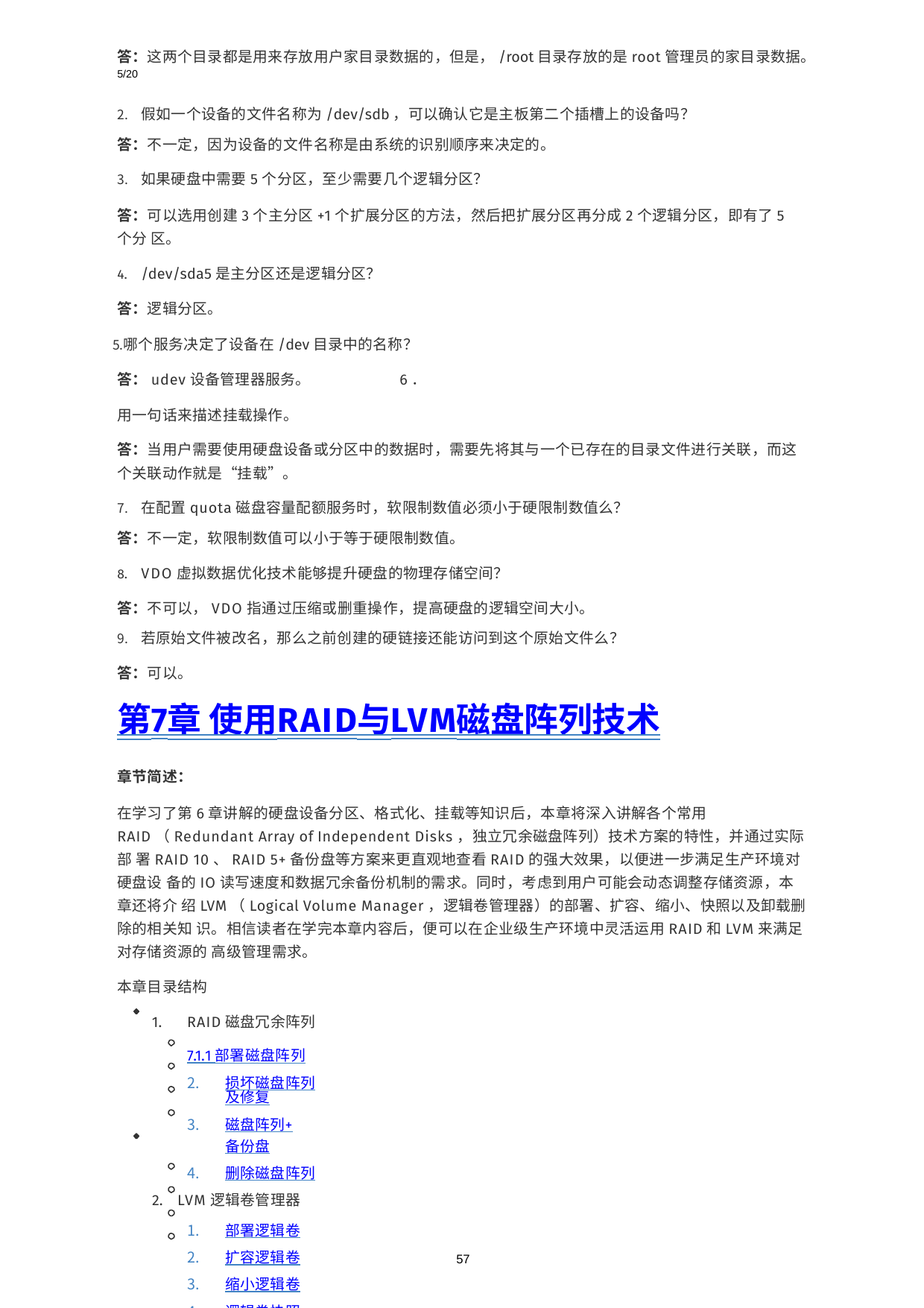

答：这两个目录都是用来存放用户家目录数据的，但是，/root目录存放的是root管理员的家目录数据。5/20
假如一个设备的文件名称为/dev/sdb，可以确认它是主板第二个插槽上的设备吗？

答：不一定，因为设备的文件名称是由系统的识别顺序来决定的。
如果硬盘中需要5个分区，至少需要几个逻辑分区？
答：可以选用创建3个主分区+1个扩展分区的方法，然后把扩展分区再分成2个逻辑分区，即有了5个分 区。
/dev/sda5是主分区还是逻辑分区？
答：逻辑分区。
哪个服务决定了设备在/dev目录中的名称？ 答：udev设备管理器服务。                      6．用一句话来描述挂载操作。
答：当用户需要使用硬盘设备或分区中的数据时，需要先将其与一个已存在的目录文件进行关联，而这 个关联动作就是“挂载”。
在配置quota磁盘容量配额服务时，软限制数值必须小于硬限制数值么？

答：不一定，软限制数值可以小于等于硬限制数值。
VDO虚拟数据优化技术能够提升硬盘的物理存储空间？
答：不可以，VDO指通过压缩或删重操作，提高硬盘的逻辑空间大小。

若原始文件被改名，那么之前创建的硬链接还能访问到这个原始文件么？
答：可以。
第7章 使用RAID与LVM磁盘阵列技术
章节简述：
在学习了第6章讲解的硬盘设备分区、格式化、挂载等知识后，本章将深入讲解各个常用 RAID（Redundant Array of Independent Disks，独立冗余磁盘阵列）技术方案的特性，并通过实际部 署RAID 10、RAID 5+备份盘等方案来更直观地查看RAID的强大效果，以便进一步满足生产环境对硬盘设 备的IO读写速度和数据冗余备份机制的需求。同时，考虑到用户可能会动态调整存储资源，本章还将介 绍LVM（Logical Volume Manager，逻辑卷管理器）的部署、扩容、缩小、快照以及卸载删除的相关知 识。相信读者在学完本章内容后，便可以在企业级生产环境中灵活运用RAID和LVM来满足对存储资源的 高级管理需求。
本章目录结构
RAID磁盘冗余阵列 7.1.1 部署磁盘阵列
损坏磁盘阵列及修复
磁盘阵列+备份盘
删除磁盘阵列
LVM逻辑卷管理器
部署逻辑卷
扩容逻辑卷
缩小逻辑卷
逻辑卷快照

57